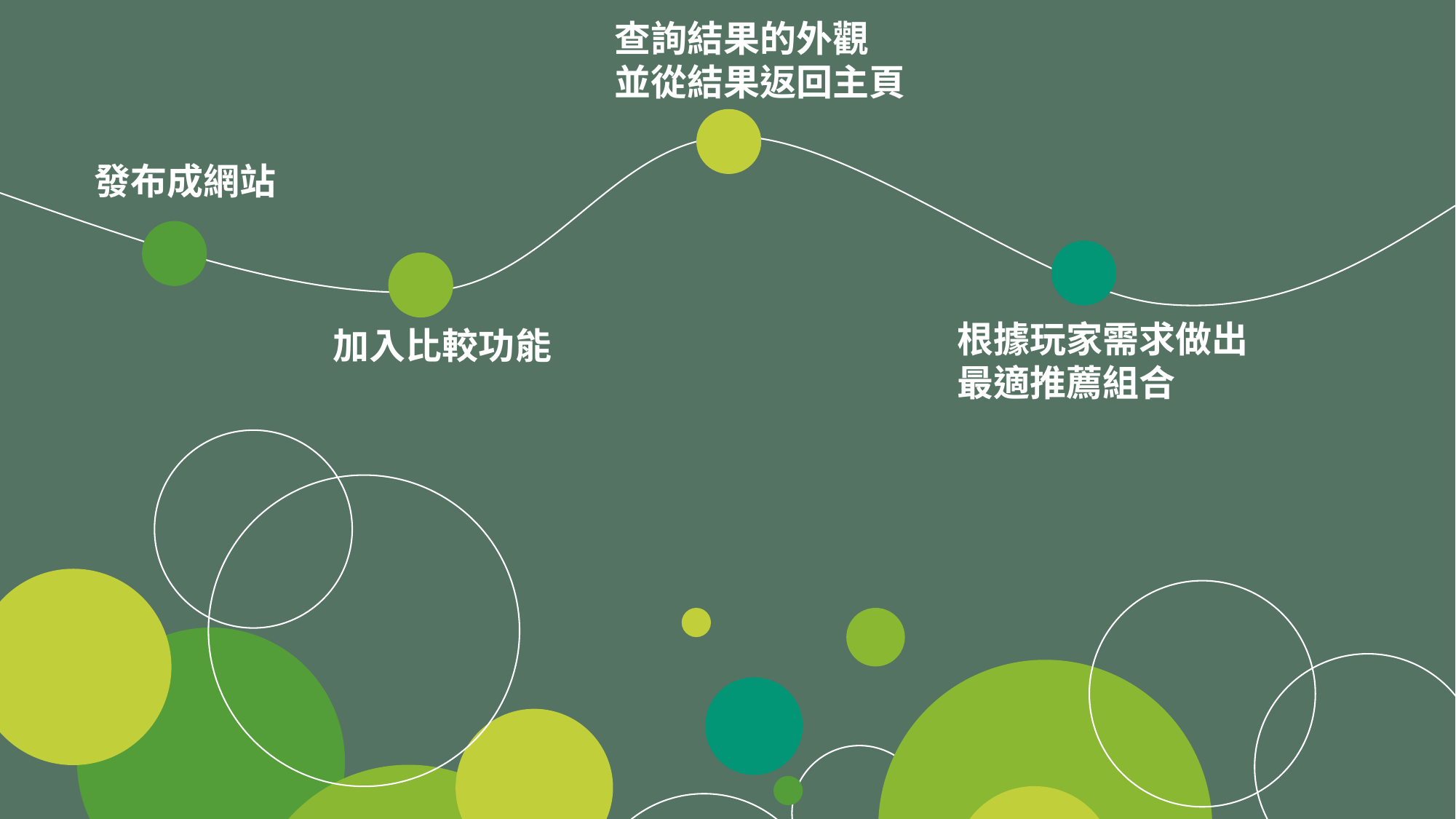

查詢結果的外觀
並從結果返回主頁

發布成網站

根據玩家需求做出最適推薦組合
加入比較功能